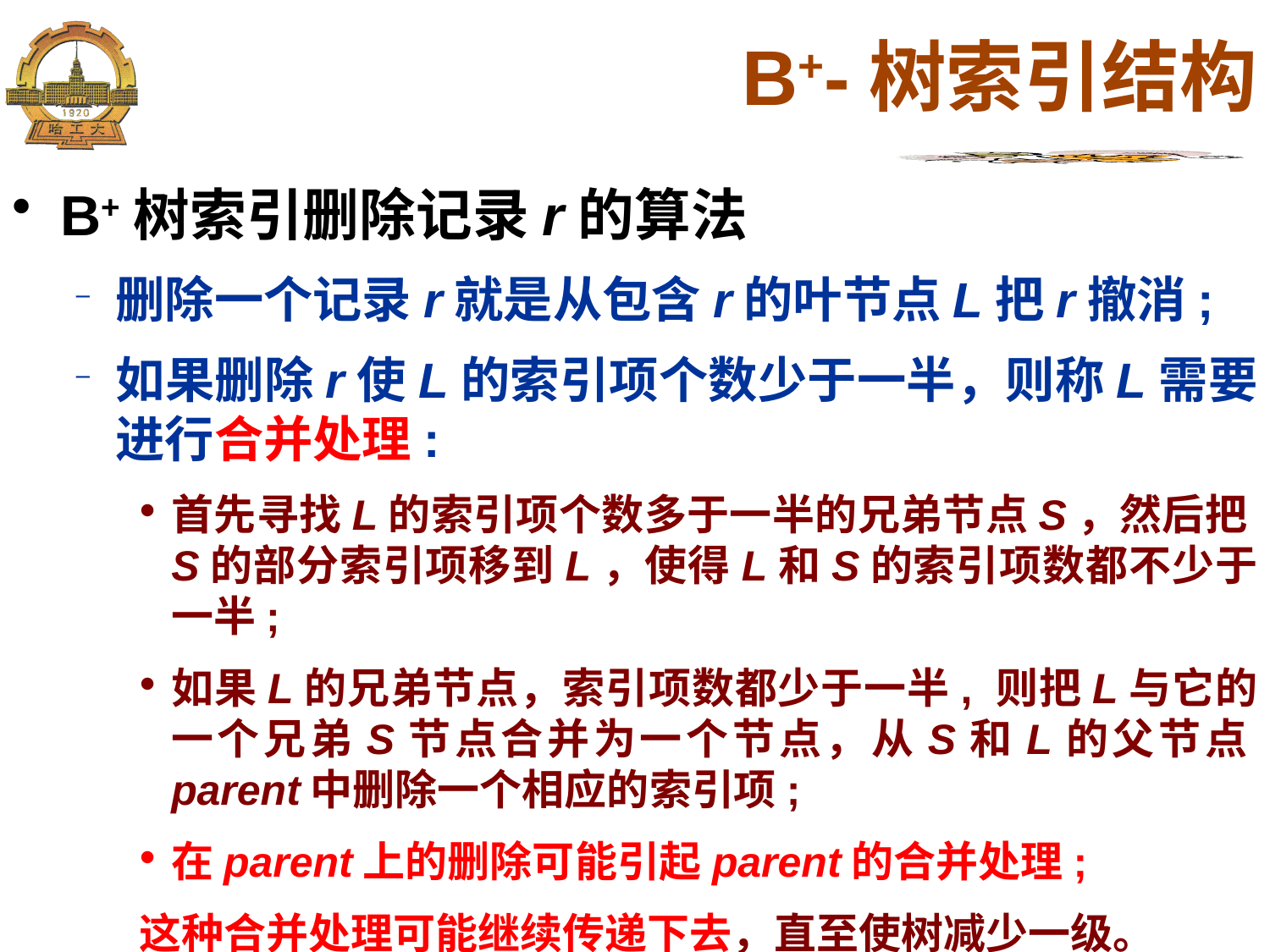

# B+-树索引结构
B+树索引删除记录r的算法
删除一个记录r就是从包含r的叶节点L把r撤消;
如果删除r使L的索引项个数少于一半，则称L需要进行合并处理:
首先寻找L的索引项个数多于一半的兄弟节点S，然后把S的部分索引项移到L，使得L和S的索引项数都不少于一半;
如果L的兄弟节点，索引项数都少于一半, 则把L与它的一个兄弟S节点合并为一个节点，从S和L的父节点parent中删除一个相应的索引项;
在parent上的删除可能引起parent的合并处理;
这种合并处理可能继续传递下去，直至使树减少一级。
2023/4/11
HIT-AIOT
106